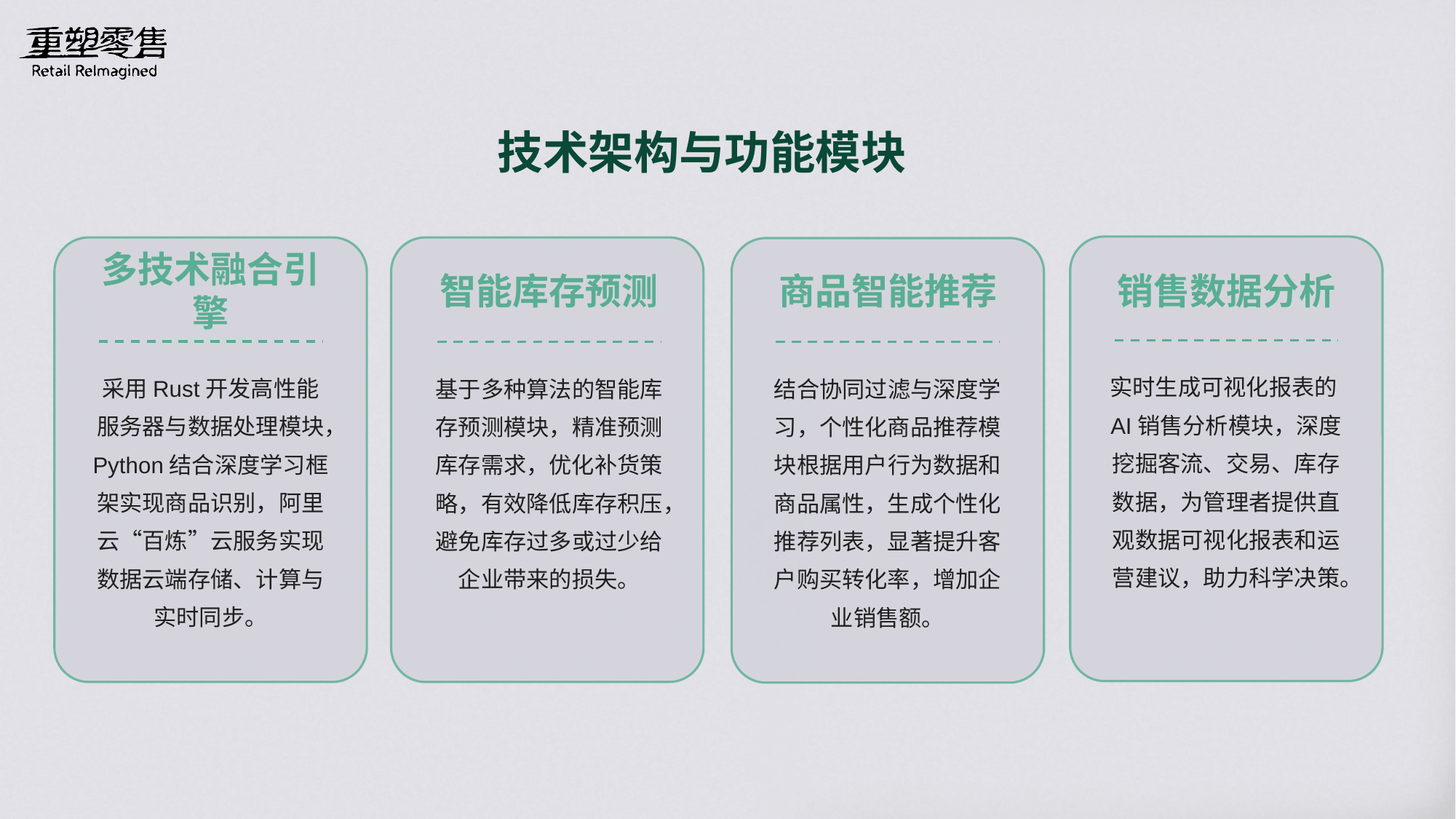

技术架构与功能模块

多技术融合引擎
智能库存预测
商品智能推荐
销售数据分析
实时生成可视化报表的AI销售分析模块，深度挖掘客流、交易、库存数据，为管理者提供直观数据可视化报表和运营建议，助力科学决策。
采用Rust开发高性能服务器与数据处理模块，Python结合深度学习框架实现商品识别，阿里云“百炼”云服务实现数据云端存储、计算与实时同步。
基于多种算法的智能库存预测模块，精准预测库存需求，优化补货策略，有效降低库存积压，避免库存过多或过少给企业带来的损失。
结合协同过滤与深度学习，个性化商品推荐模块根据用户行为数据和商品属性，生成个性化推荐列表，显著提升客户购买转化率，增加企业销售额。